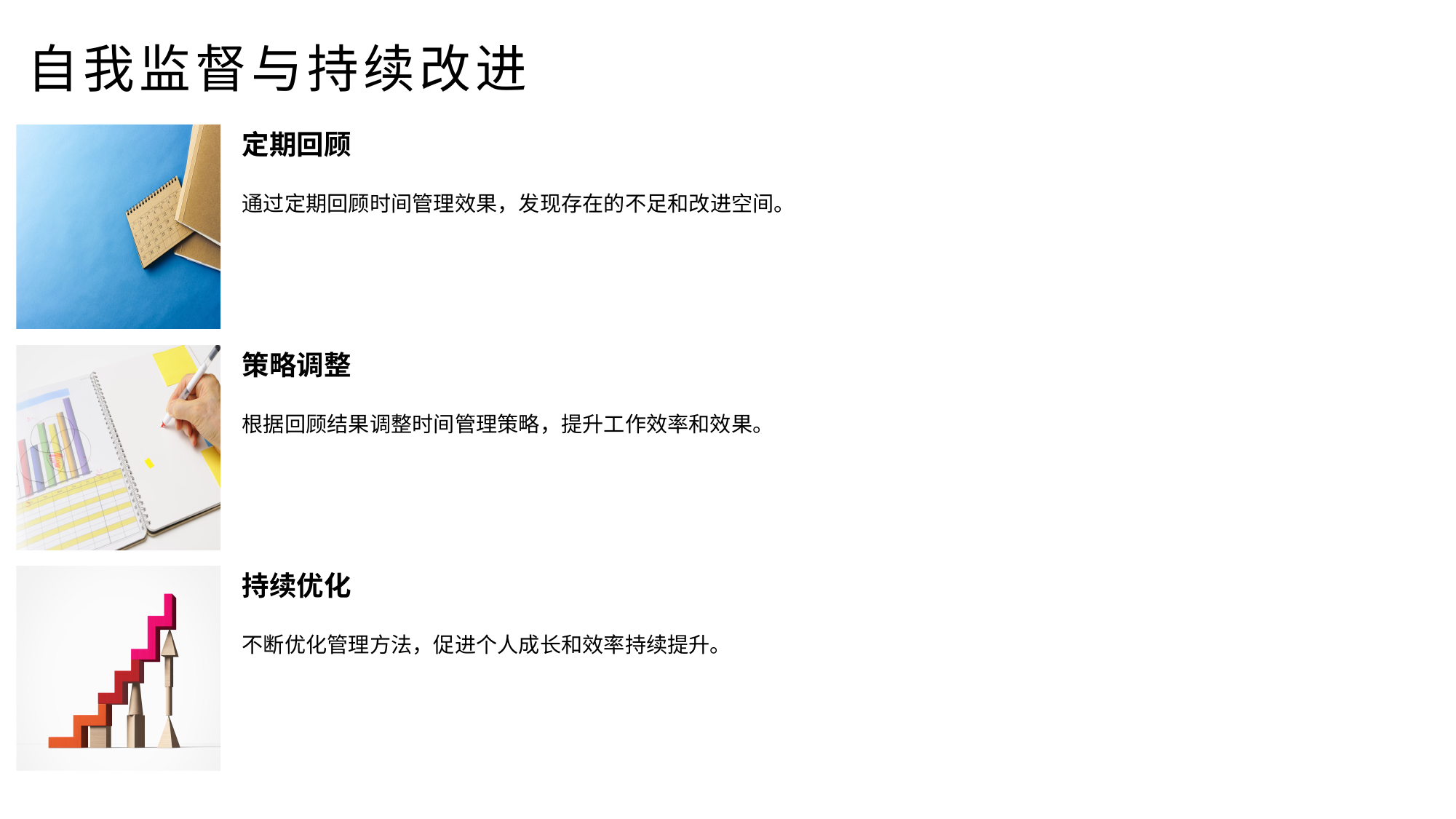

# 自我监督与持续改进
定期回顾
通过定期回顾时间管理效果，发现存在的不足和改进空间。
策略调整
根据回顾结果调整时间管理策略，提升工作效率和效果。
持续优化
不断优化管理方法，促进个人成长和效率持续提升。